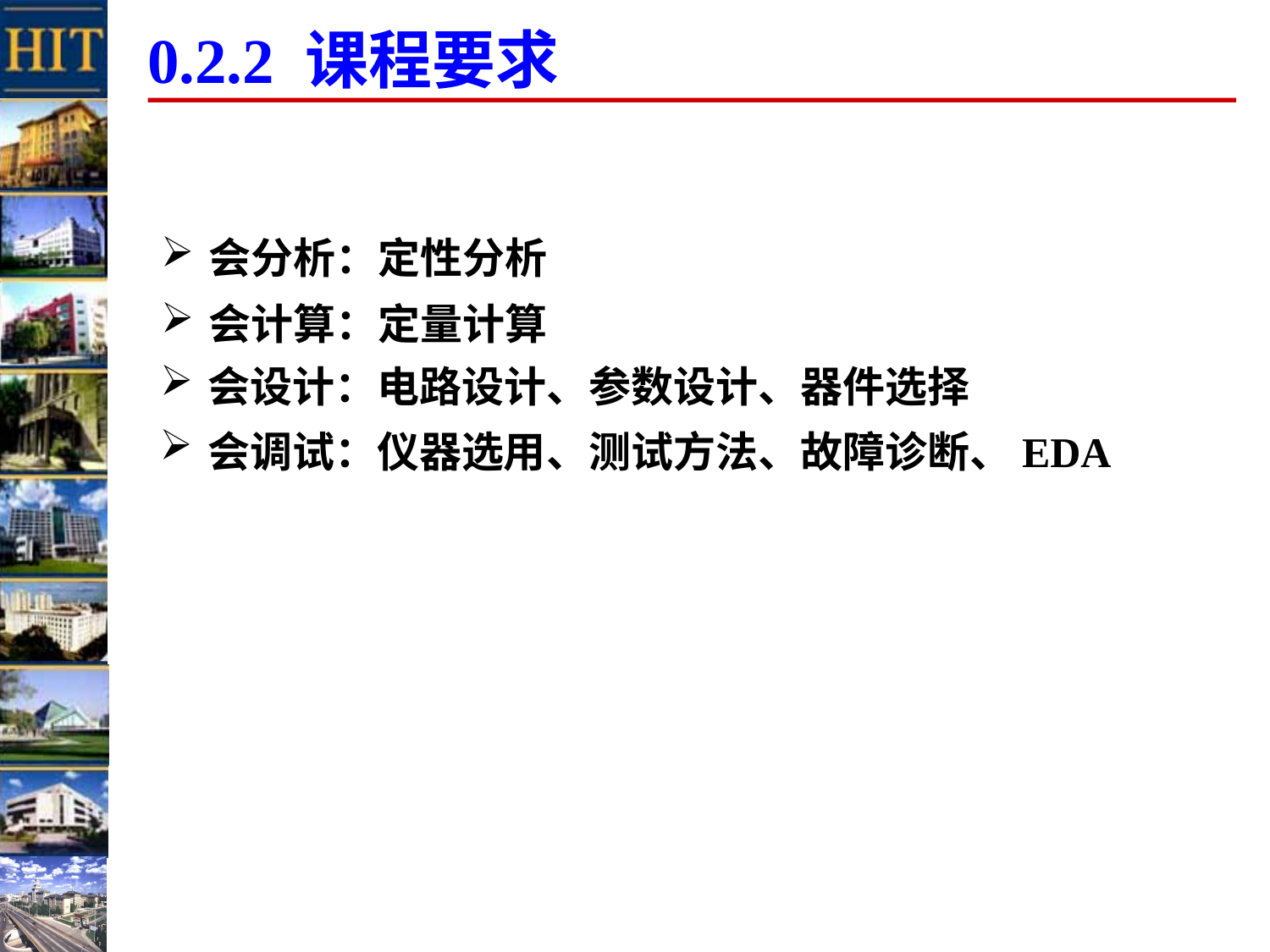

0.2.2 课程要求
会分析：定性分析
会计算：定量计算
会设计：电路设计、参数设计、器件选择
会调试：仪器选用、测试方法、故障诊断、EDA